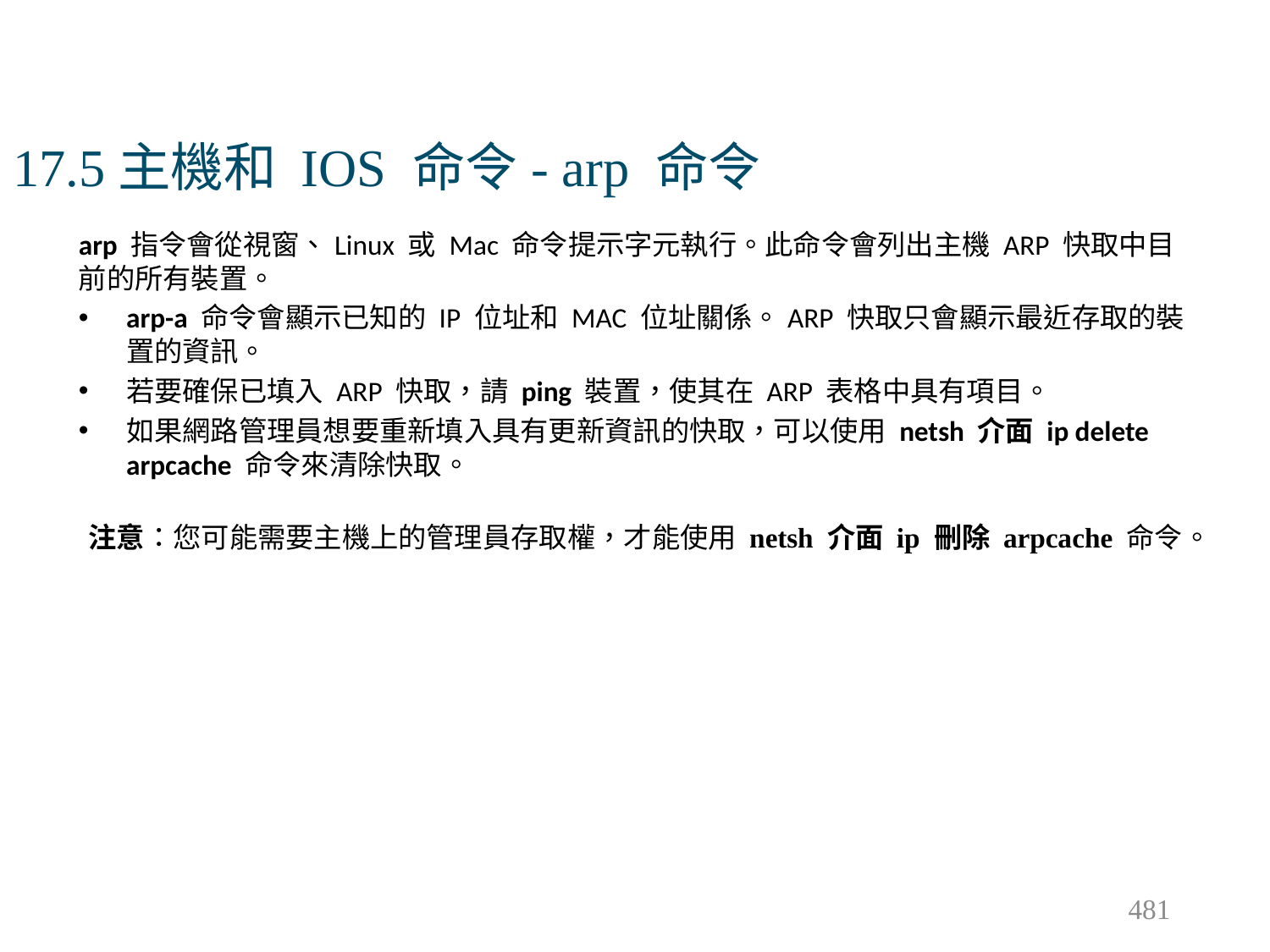

# 17.5主機和 IOS 命令- arp 命令
arp 指令會從視窗、Linux 或 Mac 命令提示字元執行。此命令會列出主機 ARP 快取中目前的所有裝置。
arp-a 命令會顯示已知的 IP 位址和 MAC 位址關係。ARP 快取只會顯示最近存取的裝置的資訊。
若要確保已填入 ARP 快取，請 ping 裝置，使其在 ARP 表格中具有項目。
如果網路管理員想要重新填入具有更新資訊的快取，可以使用 netsh 介面 ip delete arpcache 命令來清除快取。

注意：您可能需要主機上的管理員存取權，才能使用 netsh 介面 ip 刪除 arpcache 命令。

481